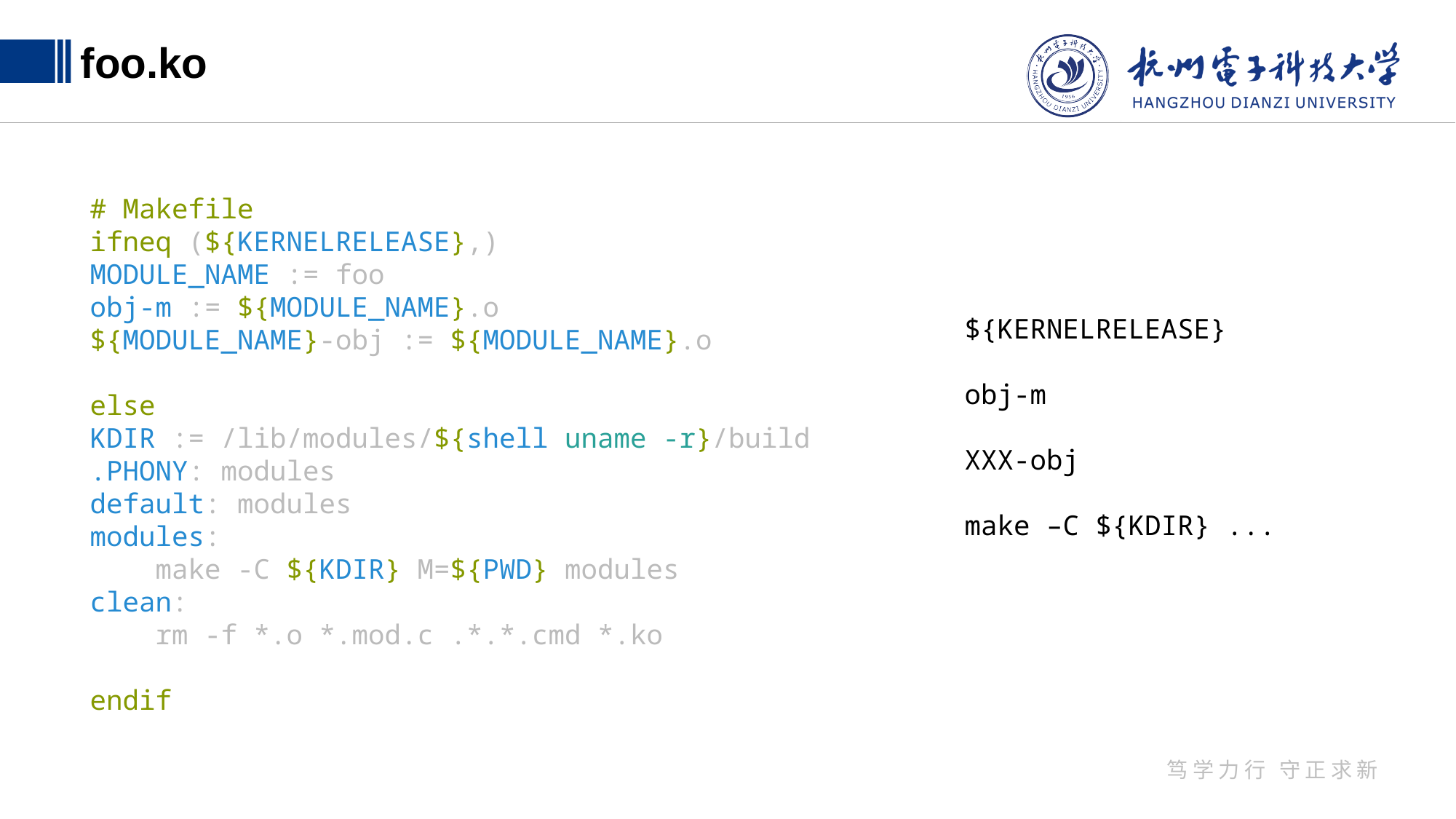

foo.ko
# Makefile
ifneq (${KERNELRELEASE},)
MODULE_NAME := foo
obj-m := ${MODULE_NAME}.o
${MODULE_NAME}-obj := ${MODULE_NAME}.o

else
KDIR := /lib/modules/${shell uname -r}/build
.PHONY: modules
default: modules
modules:
    make -C ${KDIR} M=${PWD} modules
clean:
    rm -f *.o *.mod.c .*.*.cmd *.ko

endif
${KERNELRELEASE}

obj-m

XXX-obj

make –C ${KDIR} ...
笃学力行 守正求新